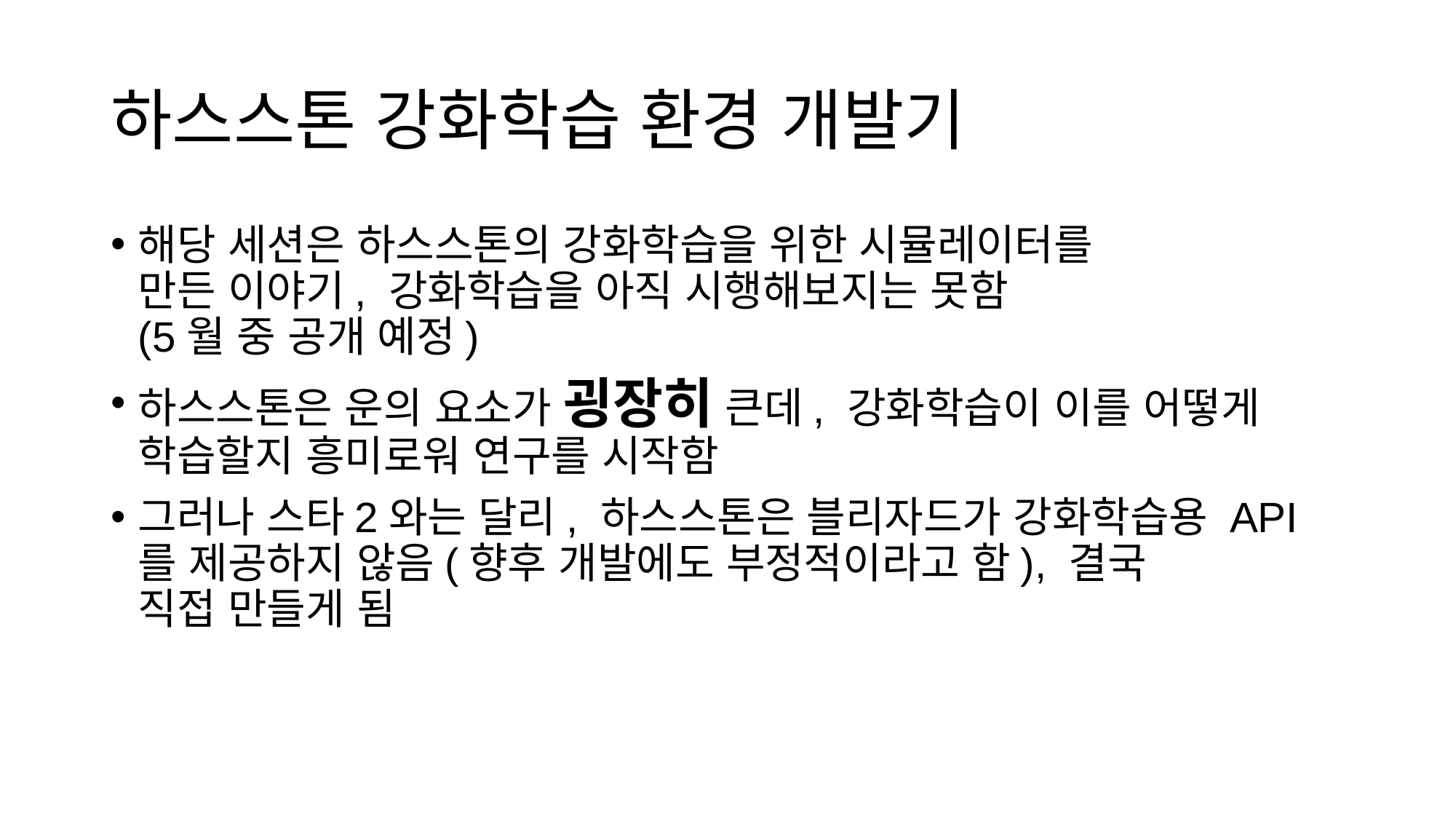

# 하스스톤 강화학습 환경 개발기
해당 세션은 하스스톤의 강화학습을 위한 시뮬레이터를
만든 이야기, 강화학습을 아직 시행해보지는 못함
(5월 중 공개 예정)
하스스톤은 운의 요소가 굉장히 큰데, 강화학습이 이를 어떻게 학습할지 흥미로워 연구를 시작함
그러나 스타2와는 달리, 하스스톤은 블리자드가 강화학습용 API를 제공하지 않음(향후 개발에도 부정적이라고 함), 결국
직접 만들게 됨